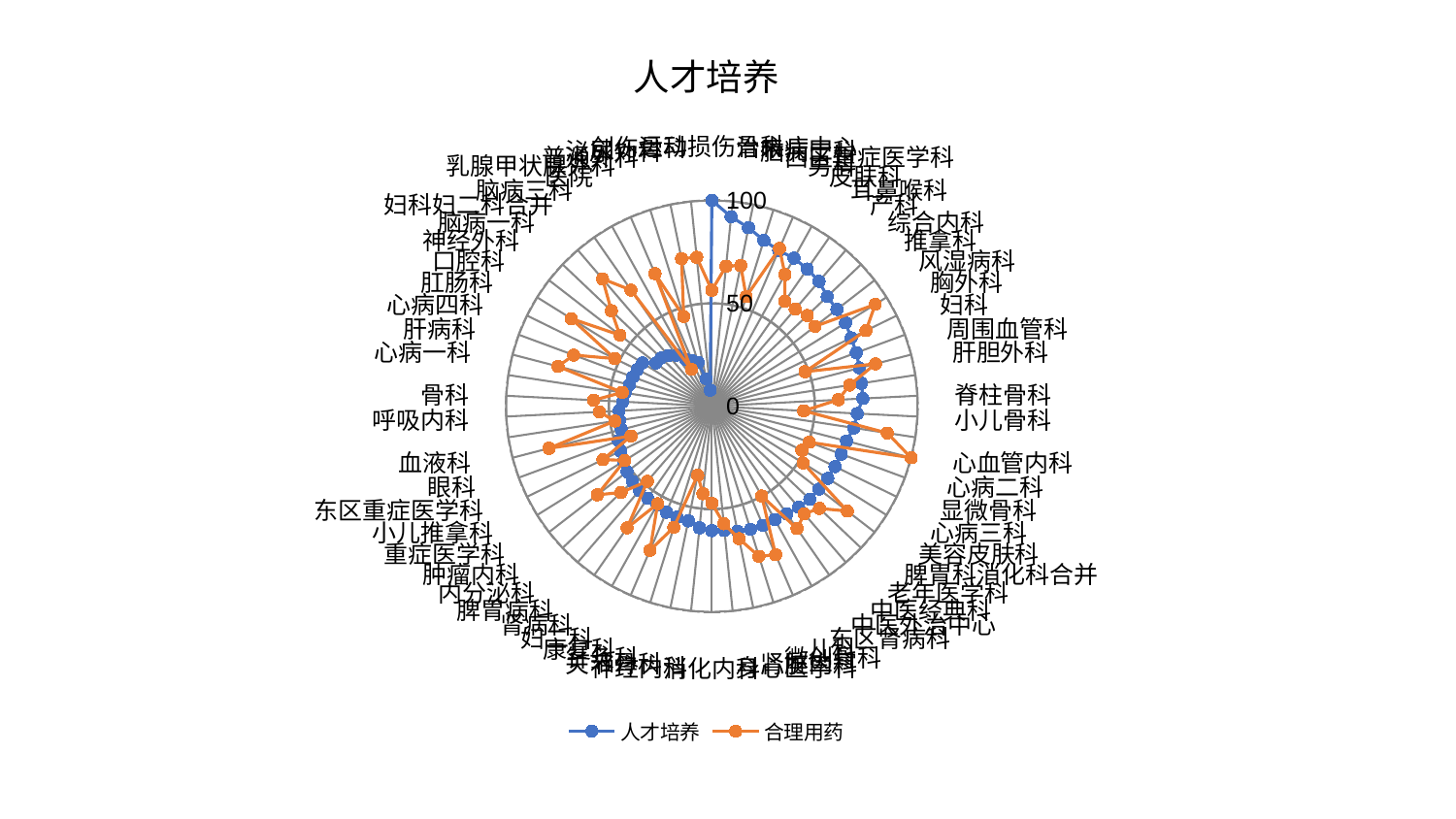

### Chart: 人才培养

| Category | 人才培养 | 合理用药 |
|---|---|---|
| 运动损伤骨科 | 100.0 | 56.33762751786892 |
| 治未病中心 | 92.52996495383408 | 68.37849127025083 |
| 脑病二科 | 88.52684492441004 | 69.78996334290954 |
| 西区重症医学科 | 84.4486167161522 | 55.78513883751342 |
| 男科 | 82.32592954484342 | 83.41273241893731 |
| 皮肤科 | 82.23421925644767 | 73.18370016343876 |
| 耳鼻喉科 | 81.20675369238947 | 62.13339274576541 |
| 产科 | 79.95874219970106 | 62.16233583205823 |
| 综合内科 | 77.33260861566555 | 63.97965441267774 |
| 推拿科 | 76.84509201358745 | 63.39870367437566 |
| 风湿病科 | 76.53967428208806 | 93.53818853037417 |
| 胸外科 | 75.35268796967458 | 83.39445335795452 |
| 妇科 | 74.85853726316803 | 48.246497235987086 |
| 周围血管科 | 74.09660195113834 | 82.1243323536282 |
| 肝胆外科 | 73.54824564469418 | 67.72336249259514 |
| 脊柱骨科 | 73.439932013332 | 61.53942112661423 |
| 小儿骨科 | 70.70578621541068 | 44.68053101135186 |
| 心血管内科 | 69.7469454334057 | 86.26295643809767 |
| 心病二科 | 67.5775470447799 | 100.0 |
| 显微骨科 | 67.0189599548338 | 50.483134731749324 |
| 心病三科 | 66.6255223288422 | 48.75514245260421 |
| 美容皮肤科 | 66.34132188396653 | 52.2371475318418 |
| 脾胃科消化科合并 | 65.77560727000187 | 83.24247478764082 |
| 老年医学科 | 65.6286669532042 | 72.12645992867417 |
| 中医经典科 | 64.71057733573925 | 68.92213853477615 |
| 中医外治中心 | 63.77708799424013 | 72.46948234292904 |
| 东区肾病科 | 63.07283672594848 | 49.918664524462905 |
| 儿科 | 63.031651050566225 | 78.58384318543494 |
| 微创骨科 | 62.66951527140844 | 76.45522595158026 |
| 肾脏内科 | 62.070839468010995 | 65.7352084097145 |
| 身心医学科 | 60.73291009347497 | 57.42423981627283 |
| 消化内科 | 60.47152842943228 | 47.15980607508671 |
| 神经内科 | 59.415827550791924 | 42.744125218755606 |
| 关节骨科 | 56.875613659659884 | 34.236327905385835 |
| 针灸科 | 56.55347664050843 | 61.67286146442394 |
| 康复科 | 56.07334262907949 | 76.23713055160565 |
| 妇二科 | 54.75904500254621 | 54.23902626437738 |
| 肾病科 | 54.5746824082322 | 72.0793859919874 |
| 脾胃病科 | 54.0194192383765 | 48.06276042119566 |
| 内分泌科 | 53.15212279161498 | 60.89119727820544 |
| 肿瘤内科 | 52.07698883428909 | 70.37099756886428 |
| 重症医学科 | 50.471602612345066 | 49.799128769173166 |
| 小儿推拿科 | 49.450107635853726 | 58.95578729521334 |
| 东区重症医学科 | 48.36044300090087 | 41.881396877625896 |
| 眼科 | 45.41898305608352 | 81.74261995596814 |
| 血液科 | 45.37024726452492 | 47.67595919623017 |
| 呼吸内科 | 45.136008218821864 | 54.70418394253265 |
| 骨科 | 43.345013649026114 | 57.478434843174284 |
| 心病一科 | 42.584506149095326 | 44.00647207478053 |
| 肝病科 | 41.36800386020063 | 77.18010188030875 |
| 心病四科 | 40.90041069310255 | 71.56044919307904 |
| 肛肠科 | 40.38568840252045 | 52.482809704256724 |
| 口腔科 | 39.68140624886607 | 80.45842009575651 |
| 神经外科 | 34.281311456773615 | 56.48768211138221 |
| 脑病一科 | 33.98087552032711 | 67.31898980718057 |
| 妇科妇二科合并 | 32.40677236983045 | 81.49957516874146 |
| 脑病三科 | 30.223457891784843 | 68.73209546572186 |
| 医院 | 25.91132429325104 | 20.50322879598319 |
| 乳腺甲状腺外科 | 23.97993889009097 | 70.09644188079943 |
| 普通外科 | 22.343445818035146 | 45.70123081320136 |
| 泌尿外科 | 13.620632943632973 | 73.15766096273913 |
| 创伤骨科 | 7.8148708887433855 | 72.73617565320754 |
71